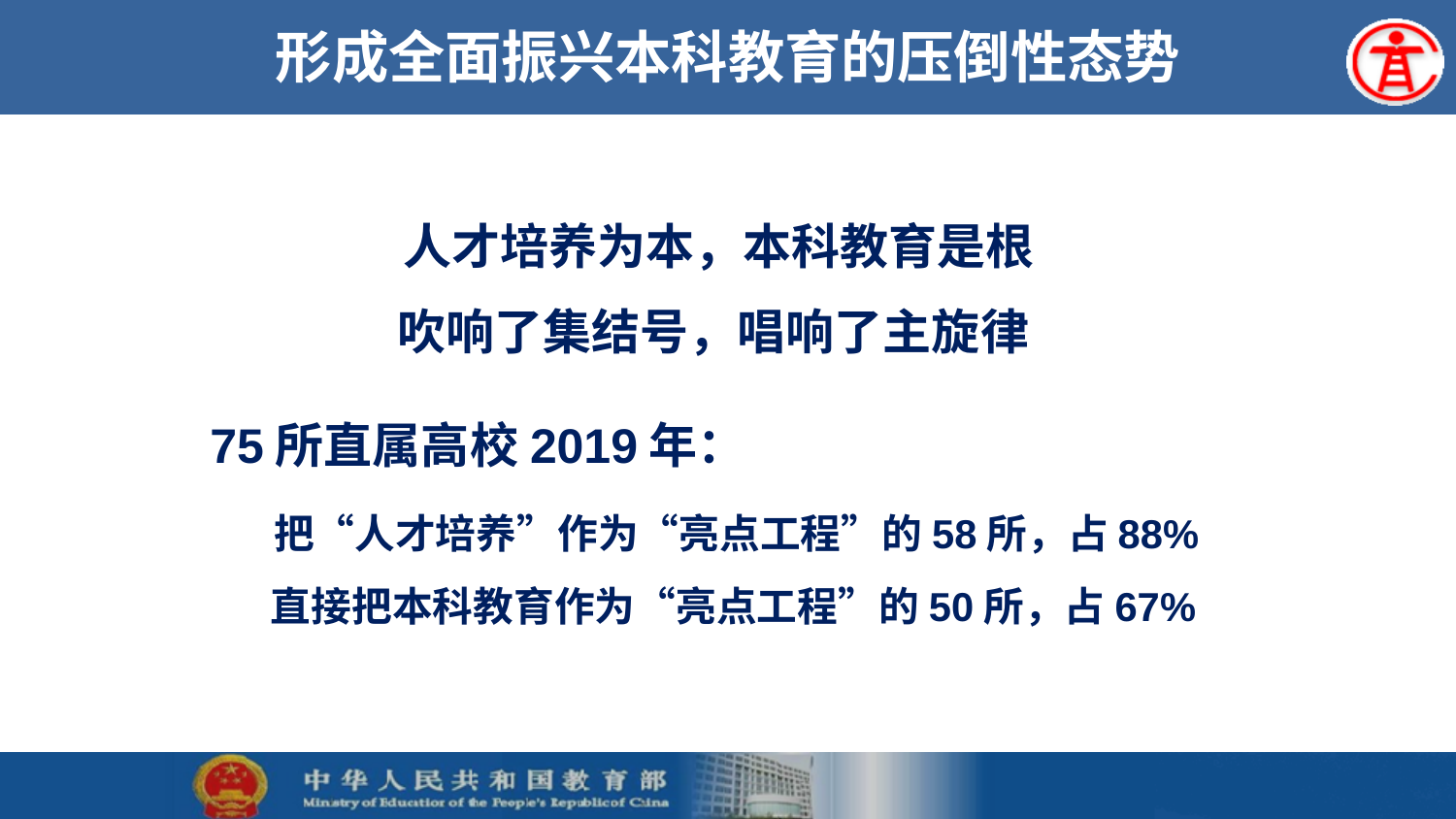

# 形成全面振兴本科教育的压倒性态势
人才培养为本，本科教育是根
吹响了集结号，唱响了主旋律

 75所直属高校2019年：
      把“人才培养”作为“亮点工程”的58所，占88%
       直接把本科教育作为“亮点工程”的50所，占67%